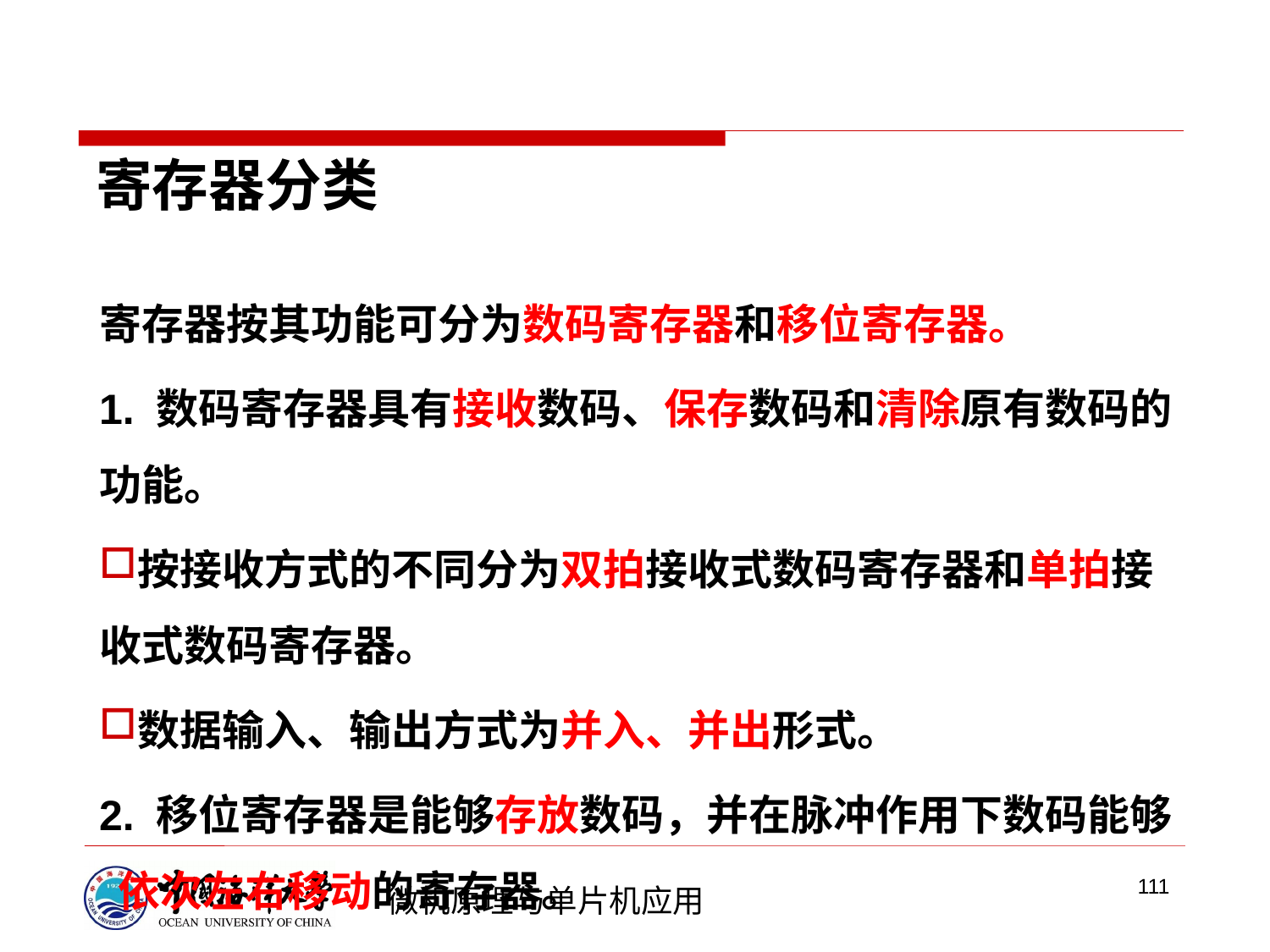

# 寄存器分类
寄存器按其功能可分为数码寄存器和移位寄存器。
1. 数码寄存器具有接收数码、保存数码和清除原有数码的功能。
按接收方式的不同分为双拍接收式数码寄存器和单拍接收式数码寄存器。
数据输入、输出方式为并入、并出形式。
2. 移位寄存器是能够存放数码，并在脉冲作用下数码能够   依次左右移动的寄存器。
按移位方式可以分为单向移位寄存器和双向移位寄存器。
数据输入、输出方式为串入、并出形式或为串入、串出形式。

111